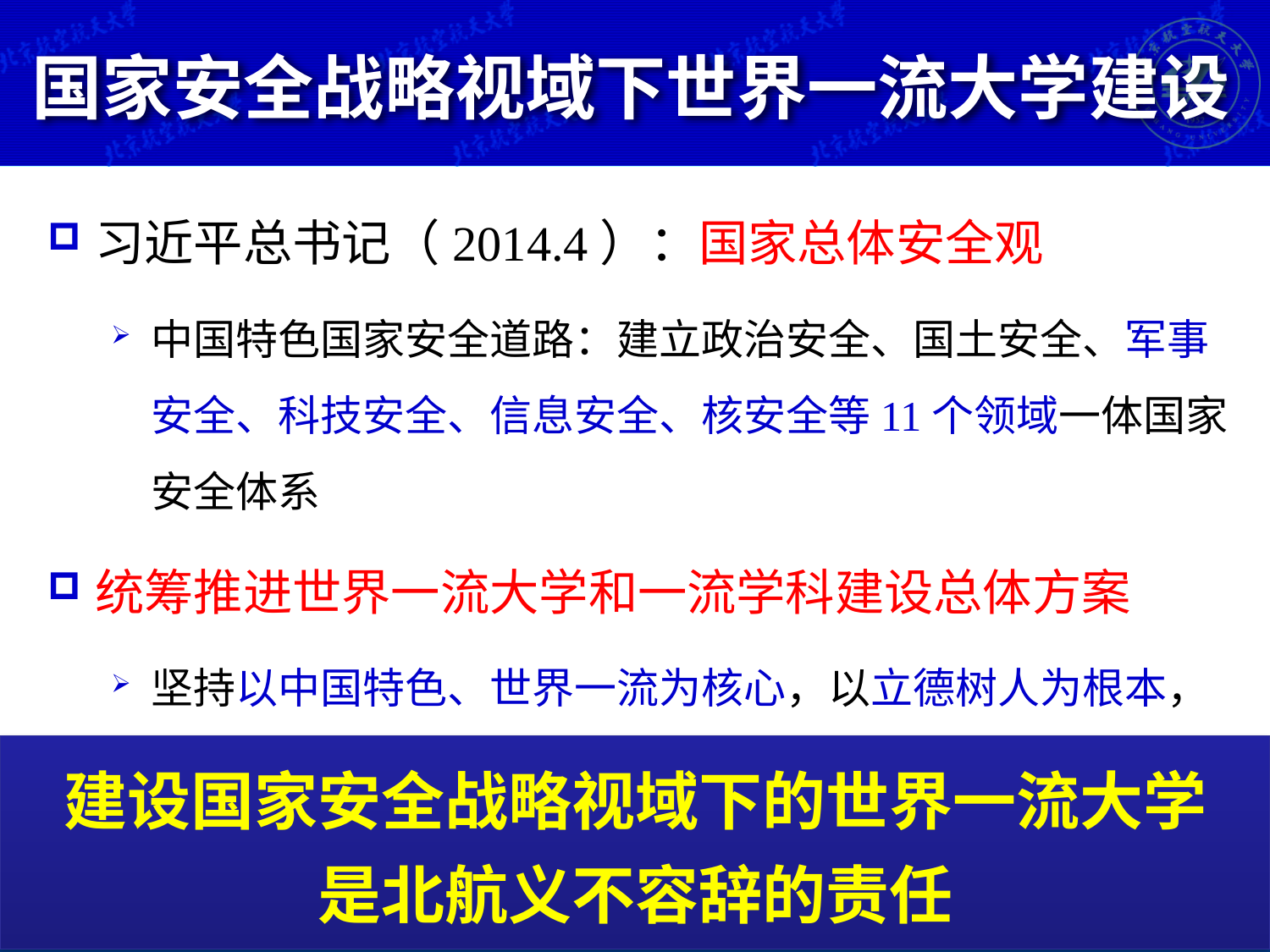

# 国家安全战略视域下世界一流大学建设
习近平总书记（2014.4）：国家总体安全观
中国特色国家安全道路：建立政治安全、国土安全、军事安全、科技安全、信息安全、核安全等11个领域一体国家安全体系
统筹推进世界一流大学和一流学科建设总体方案
坚持以中国特色、世界一流为核心，以立德树人为根本，以支撑创新驱动发展战略、服务经济社会发展为导向
建设国家安全战略视域下的世界一流大学
是北航义不容辞的责任